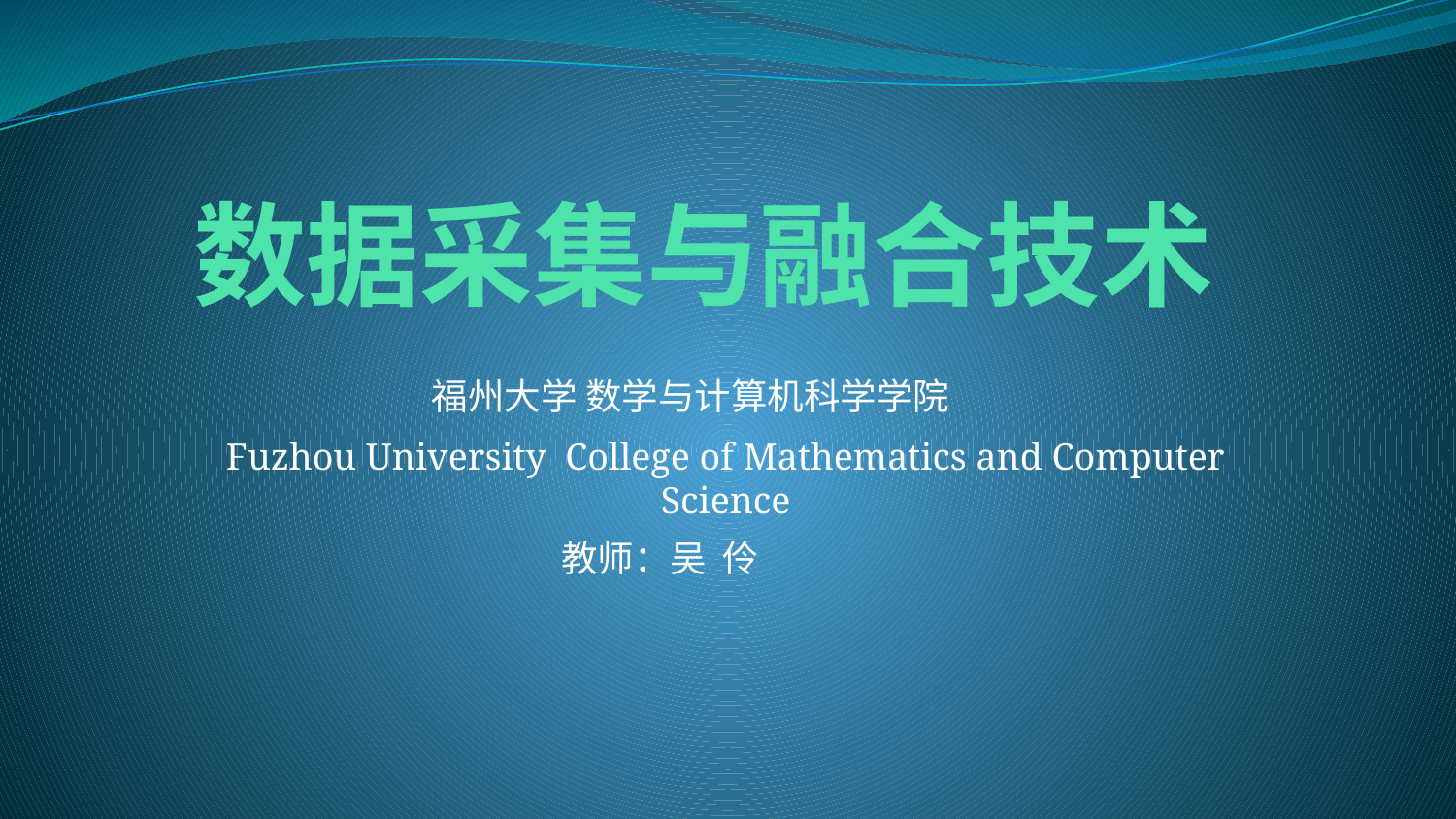

# 数据采集与融合技术
福州大学 数学与计算机科学学院
Fuzhou University  College of Mathematics and Computer Science
教师：吴  伶